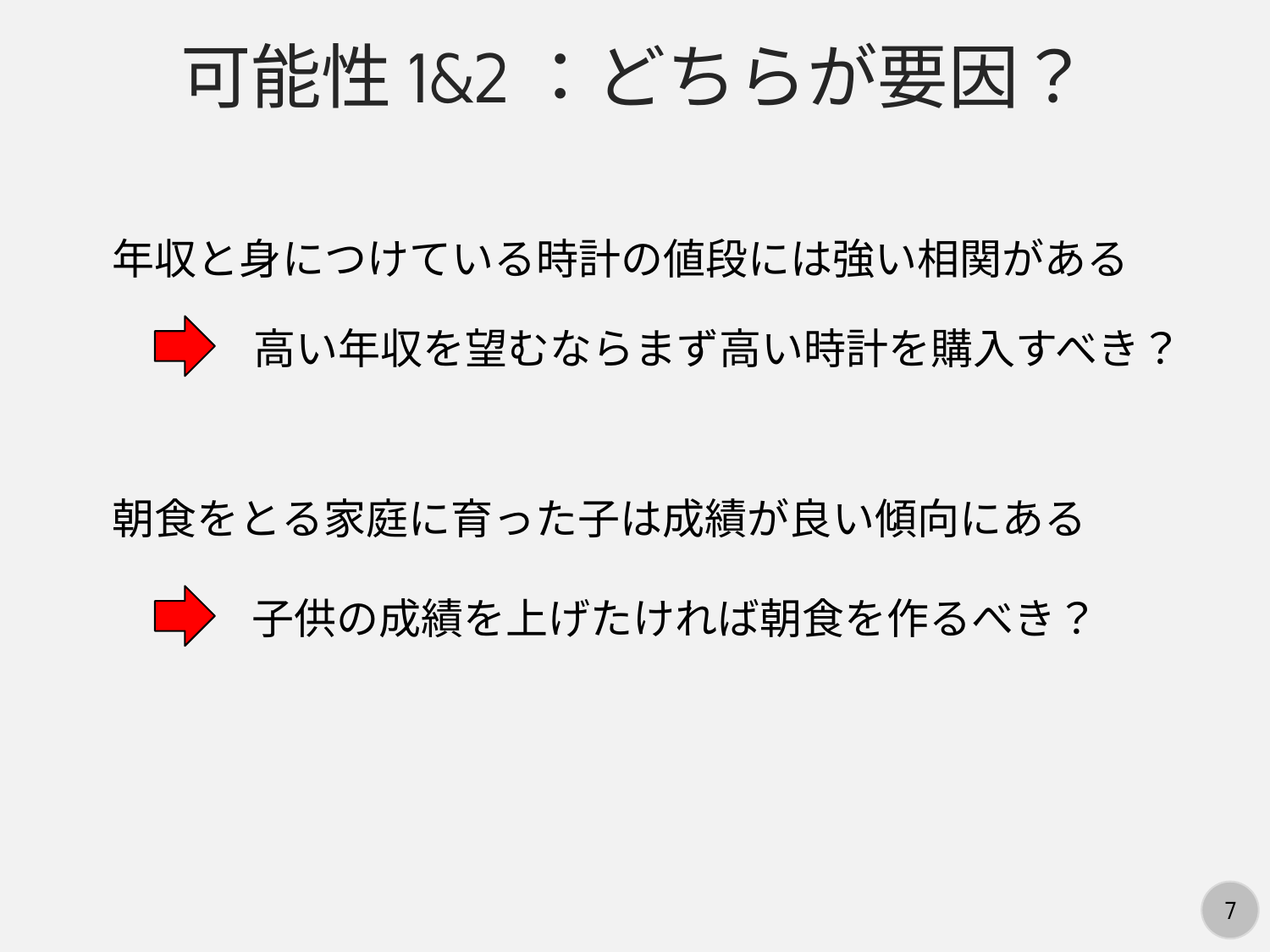

可能性1&2：どちらが要因？
年収と身につけている時計の値段には強い相関がある

高い年収を望むならまず高い時計を購入すべき？
朝食をとる家庭に育った子は成績が良い傾向にある

子供の成績を上げたければ朝食を作るべき？